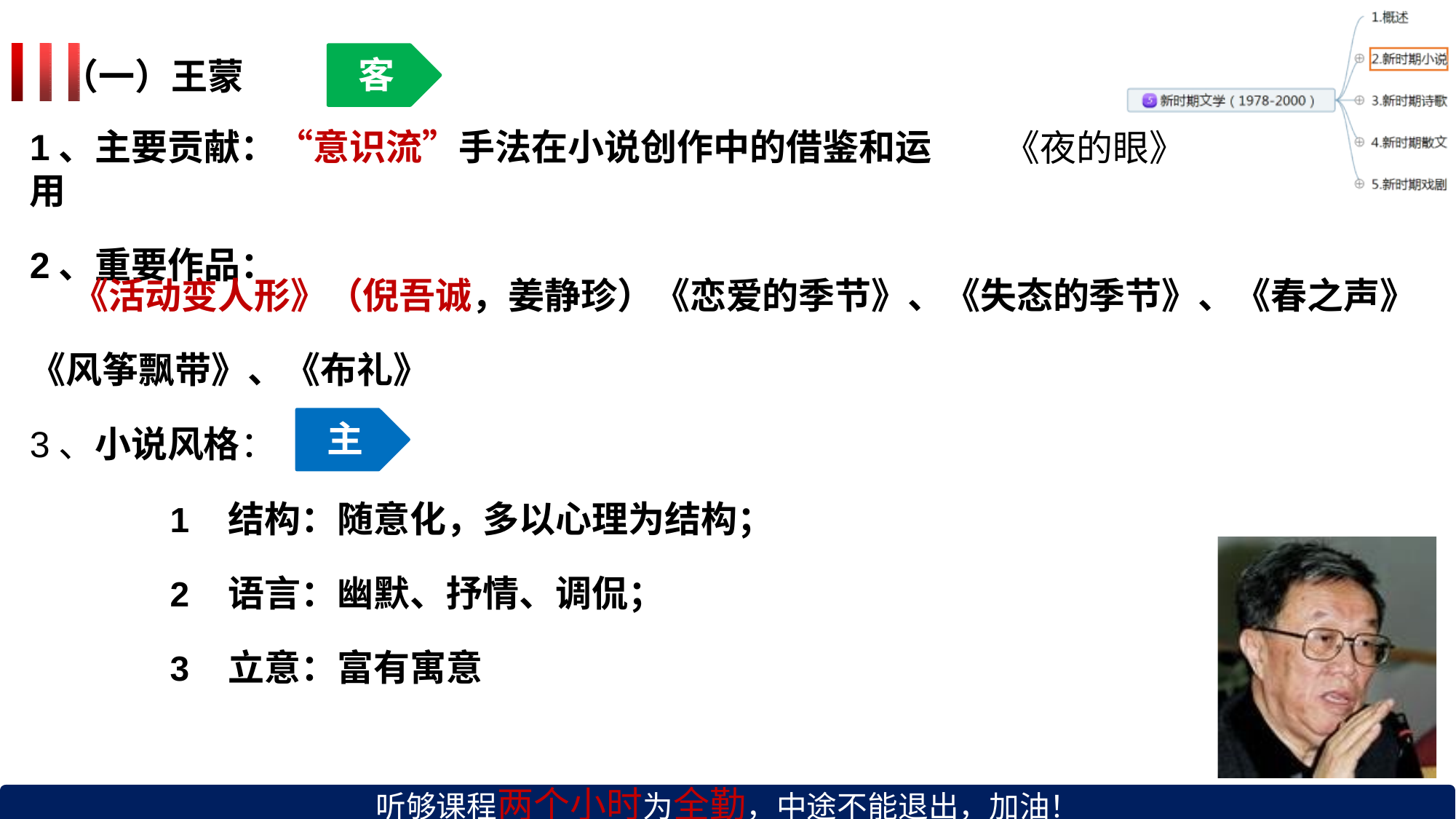

客
（一）王蒙
1、主要贡献：“意识流”手法在小说创作中的借鉴和运用
2、重要作品：
《夜的眼》
《活动变人形》（倪吾诚，姜静珍）《恋爱的季节》、《失态的季节》、《春之声》
《风筝飘带》、《布礼》

主
3、小说风格：
结构：随意化，多以心理为结构；
语言：幽默、抒情、调侃；
立意：富有寓意

听够课程两个小时为全勤，中途不能退出，加油！